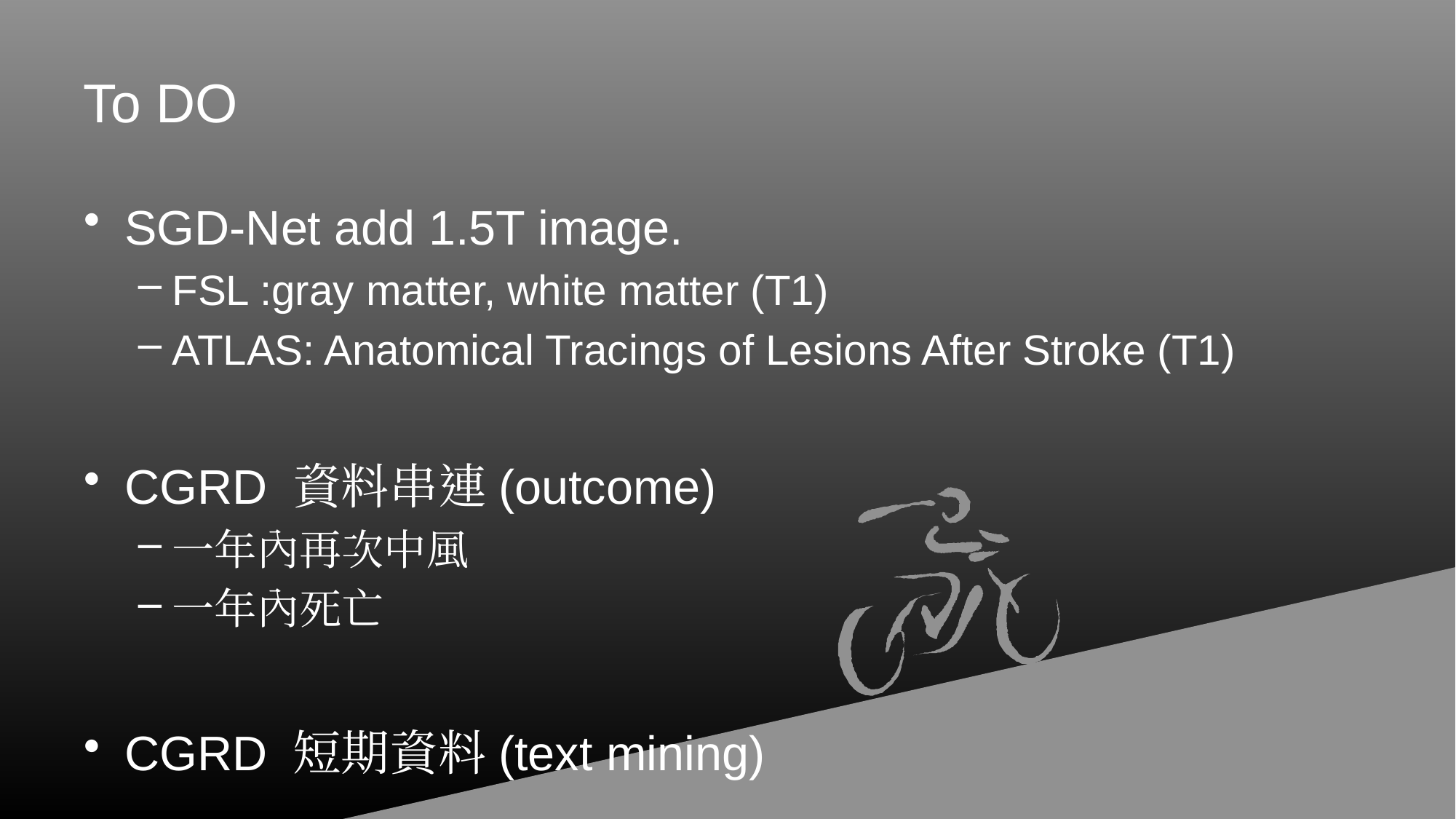

# To DO
SGD-Net add 1.5T image.
FSL :gray matter, white matter (T1)
ATLAS: Anatomical Tracings of Lesions After Stroke (T1)

CGRD 資料串連(outcome)
一年內再次中風
一年內死亡

CGRD 短期資料(text mining)